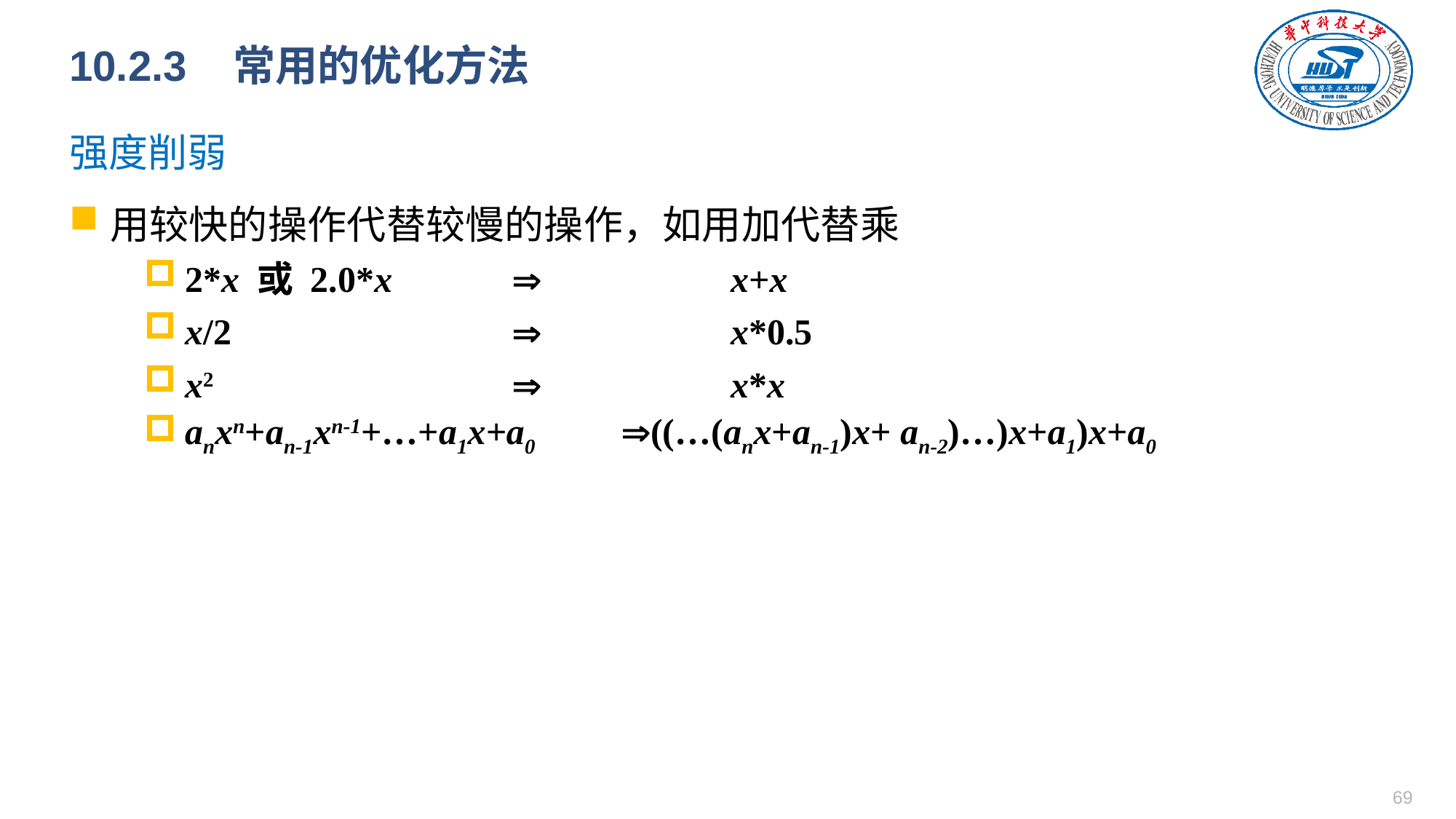

# 10.2.3   常用的优化方法
强度削弱
用较快的操作代替较慢的操作，如用加代替乘
2*x 或 2.0*x		⇒ 		x+x
x/2			⇒ 		x*0.5
x2			⇒ 		x*x
anxn+an-1xn-1+…+a1x+a0 	⇒((…(anx+an-1)x+ an-2)…)x+a1)x+a0

69